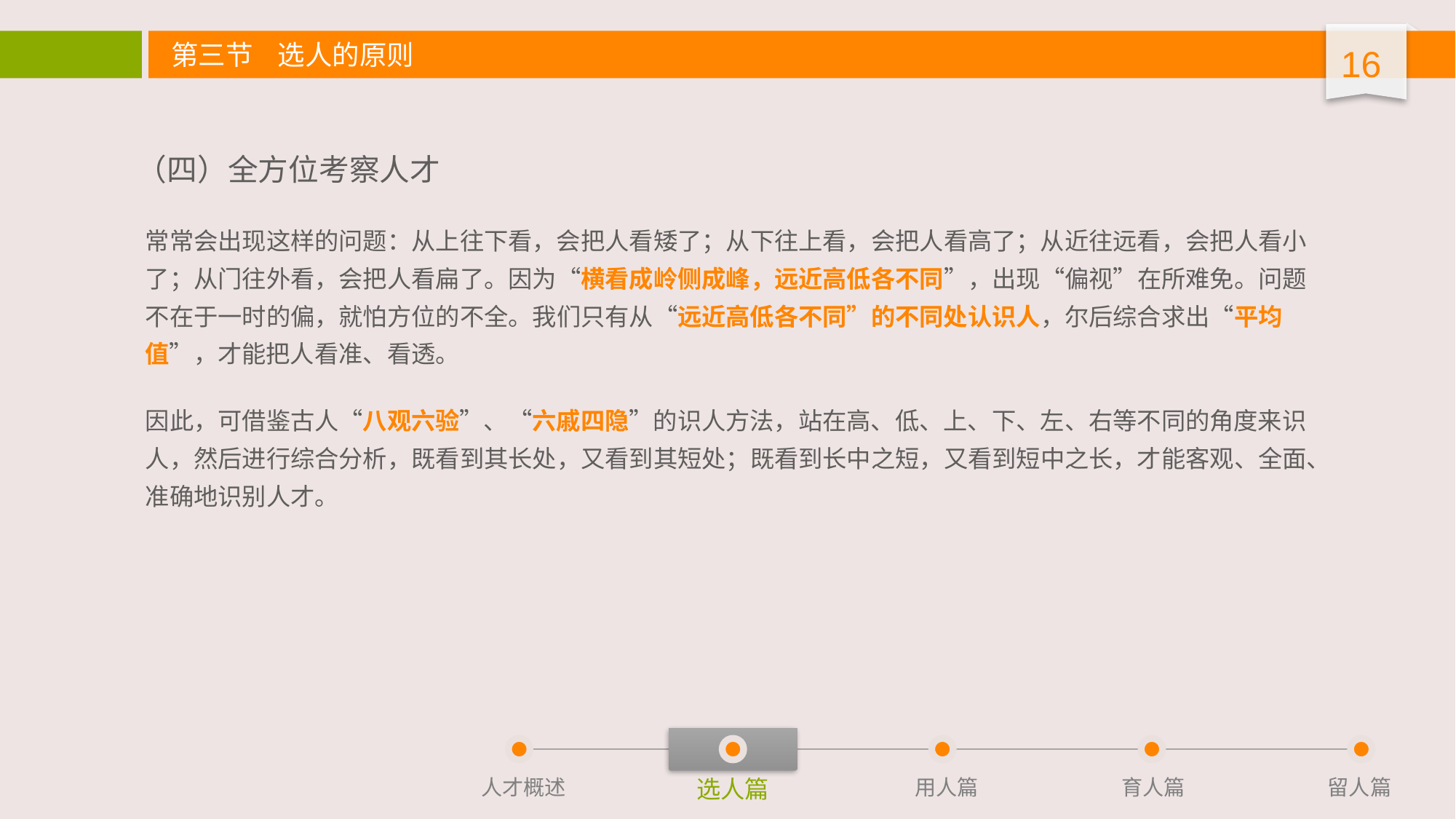

（四）全方位考察人才
常常会出现这样的问题：从上往下看，会把人看矮了；从下往上看，会把人看高了；从近往远看，会把人看小了；从门往外看，会把人看扁了。因为“横看成岭侧成峰，远近高低各不同”，出现“偏视”在所难免。问题不在于一时的偏，就怕方位的不全。我们只有从“远近高低各不同”的不同处认识人，尔后综合求出“平均值”，才能把人看准、看透。
因此，可借鉴古人“八观六验”、“六戚四隐”的识人方法，站在高、低、上、下、左、右等不同的角度来识人，然后进行综合分析，既看到其长处，又看到其短处；既看到长中之短，又看到短中之长，才能客观、全面、准确地识别人才。